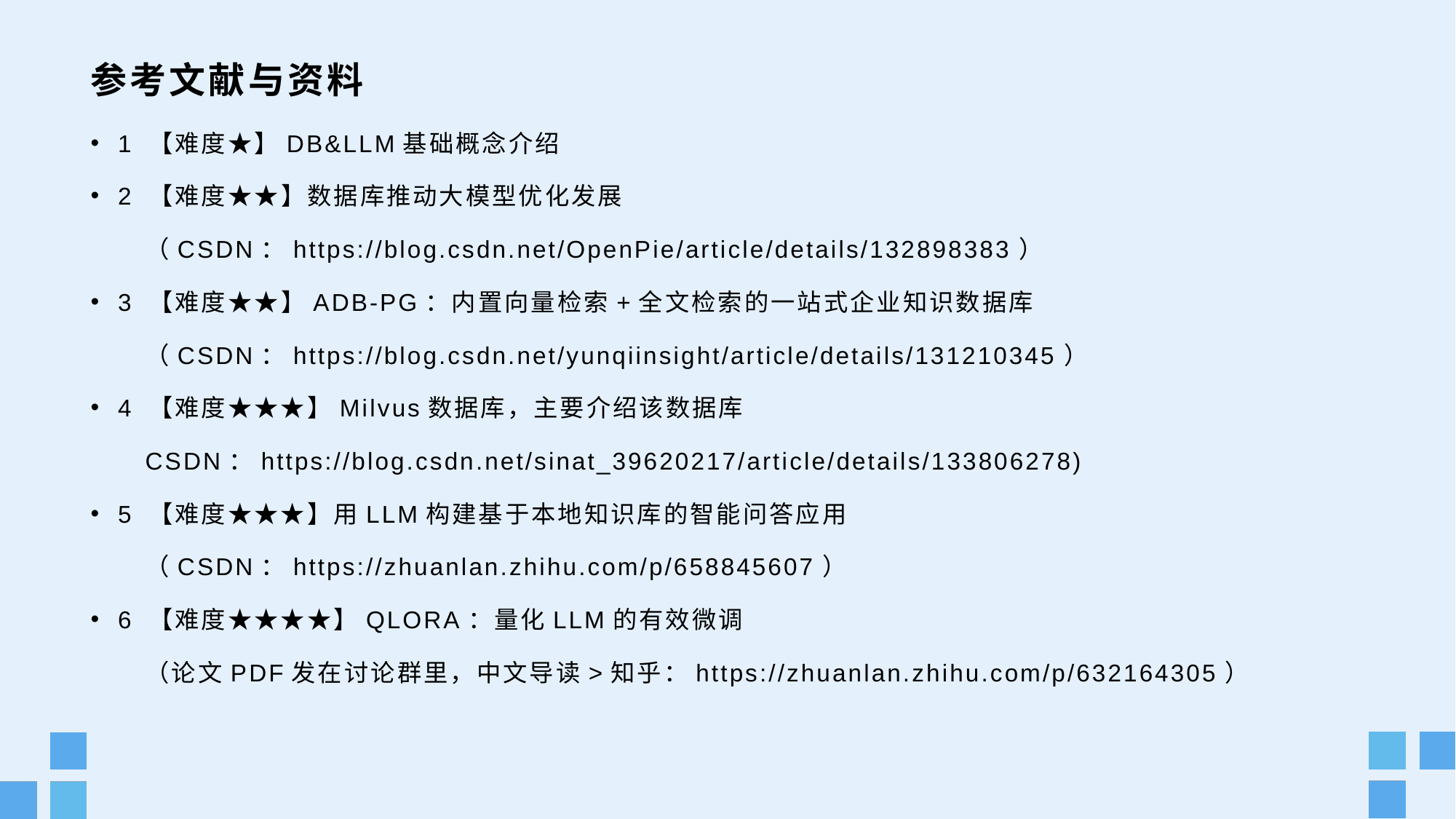

# 参考文献与资料
1 【难度★】DB&LLM基础概念介绍
2 【难度★★】数据库推动大模型优化发展
（CSDN：https://blog.csdn.net/OpenPie/article/details/132898383）
3 【难度★★】ADB-PG：内置向量检索+全文检索的一站式企业知识数据库
（CSDN：https://blog.csdn.net/yunqiinsight/article/details/131210345）
4 【难度★★★】Milvus数据库，主要介绍该数据库
CSDN：https://blog.csdn.net/sinat_39620217/article/details/133806278)
5 【难度★★★】用LLM构建基于本地知识库的智能问答应用
（CSDN：https://zhuanlan.zhihu.com/p/658845607）
6 【难度★★★★】QLORA：量化LLM的有效微调
（论文PDF发在讨论群里，中文导读>知乎：https://zhuanlan.zhihu.com/p/632164305）